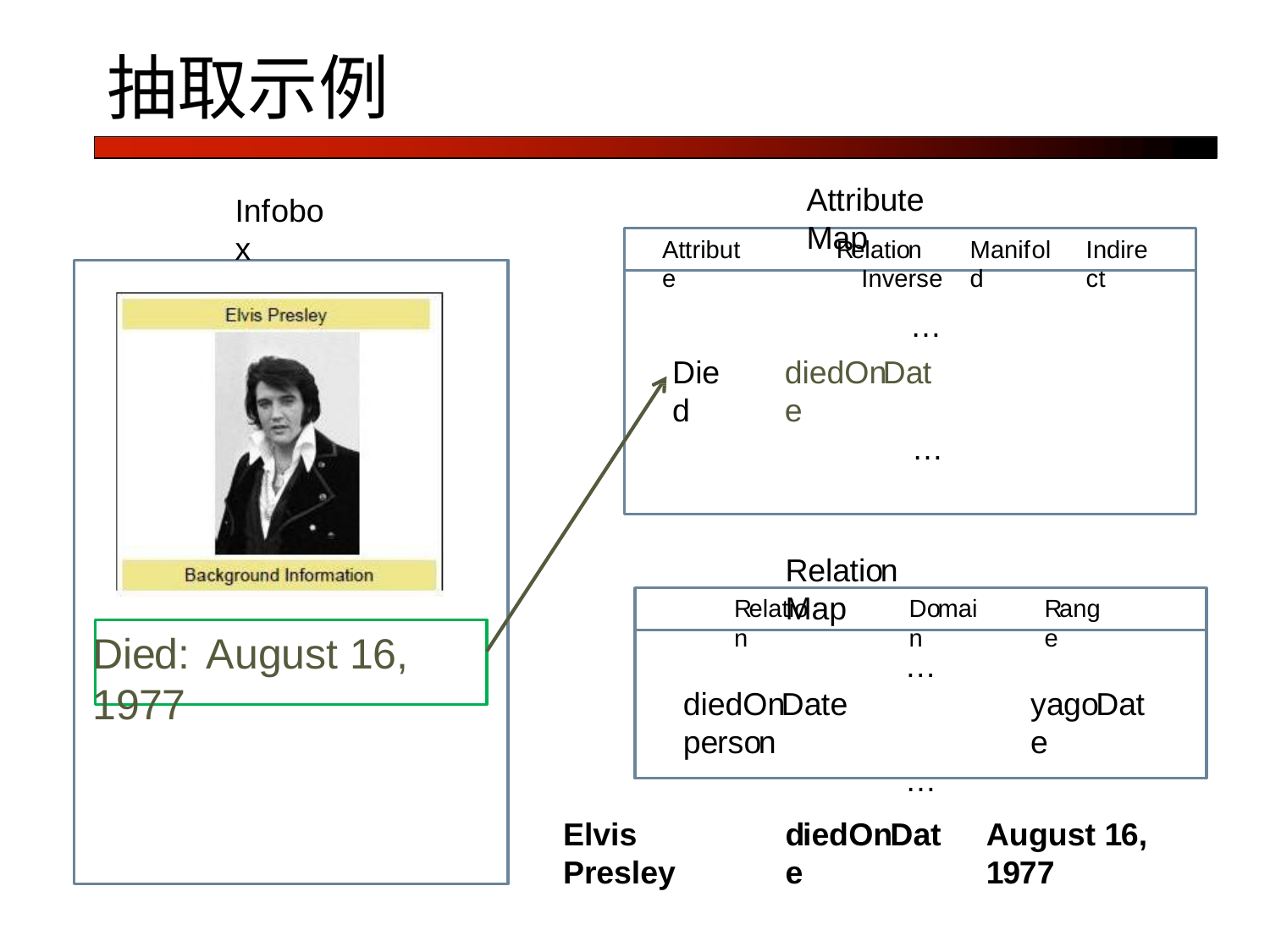

# 抽取示例
Attribute Map
Infobox

Attribute
Relation	Inverse

…
Manifold
Indirect

Died
diedOnDate

…
Relation Map

Relation
Domain
Range

Died:	August 16, 1977

… diedOnDate	person
…
yagoDate
Elvis Presley
diedOnDate
August 16, 1977